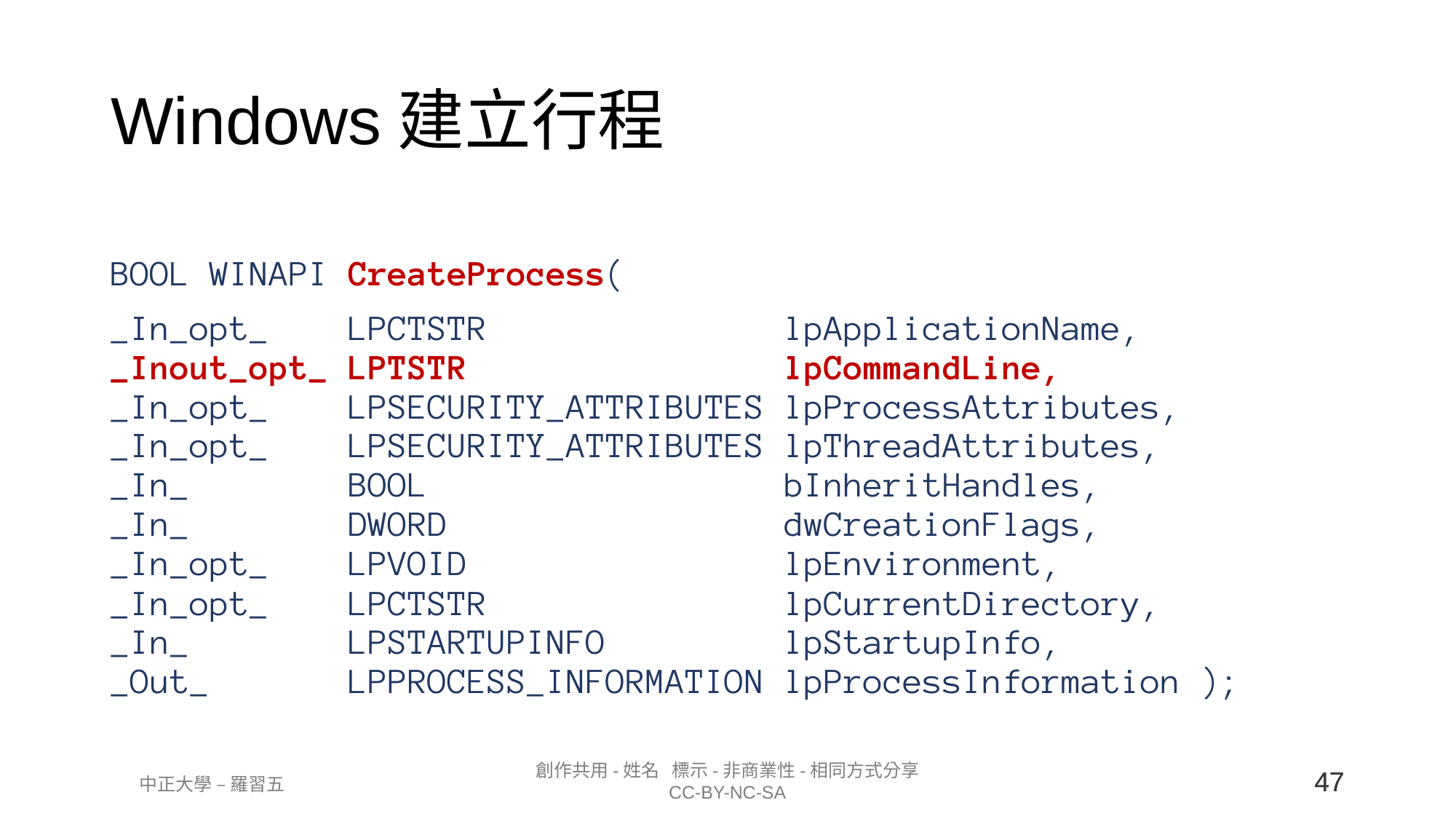

# Windows建立行程
BOOL WINAPI CreateProcess(
_In_opt_    LPCTSTR               lpApplicationName, _Inout_opt_ LPTSTR                lpCommandLine, _In_opt_    LPSECURITY_ATTRIBUTES lpProcessAttributes, _In_opt_    LPSECURITY_ATTRIBUTES lpThreadAttributes, _In_        BOOL                  bInheritHandles, _In_        DWORD                 dwCreationFlags, _In_opt_    LPVOID                lpEnvironment, _In_opt_    LPCTSTR               lpCurrentDirectory, _In_        LPSTARTUPINFO         lpStartupInfo, _Out_       LPPROCESS_INFORMATION lpProcessInformation );